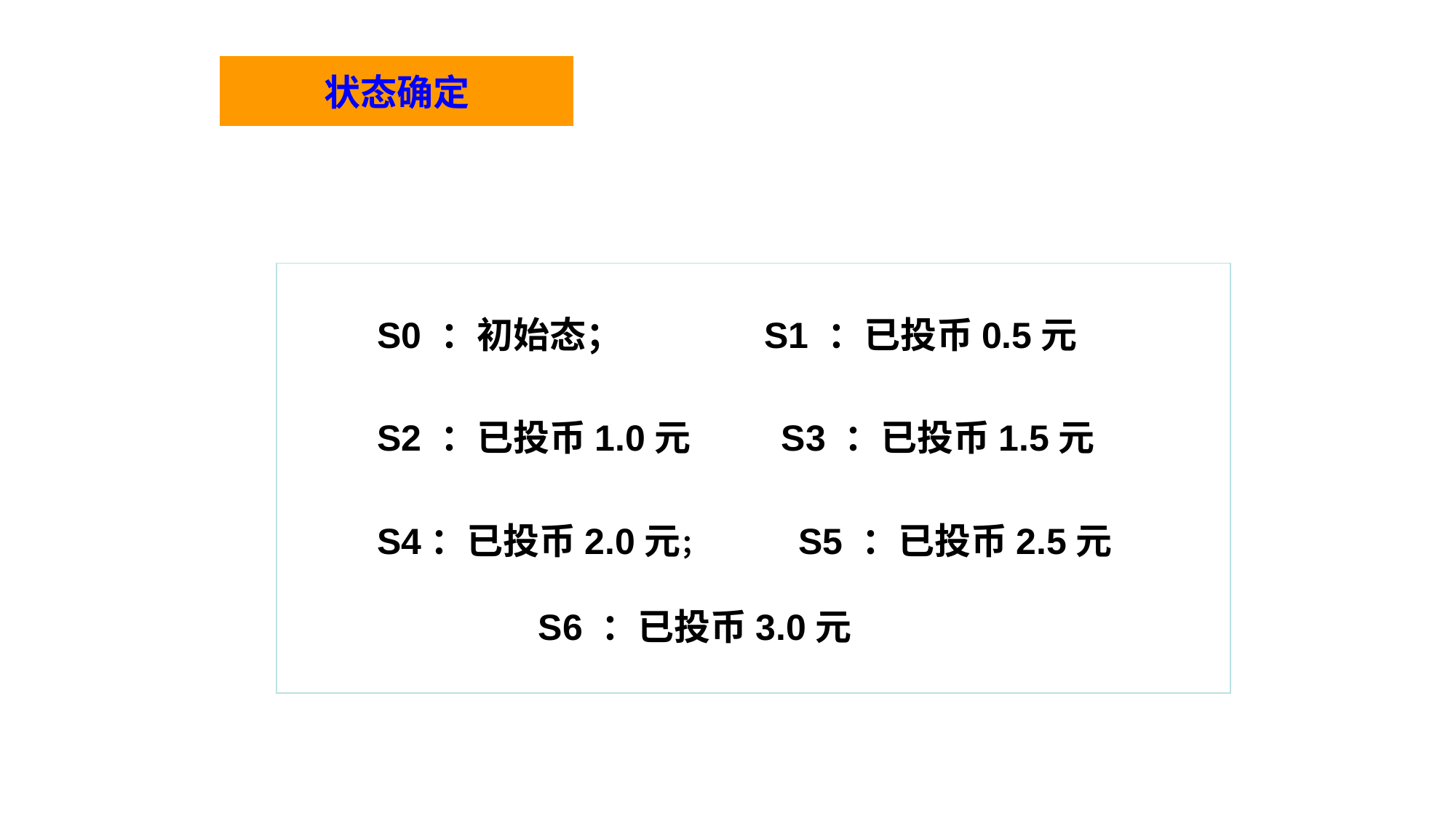

状态确定

S0 ：初始态；
S1 ：已投币0.5元

S2 ：已投币1.0元
S3 ：已投币1.5元

S4：已投币2.0元；
S5 ：已投币2.5元

S6 ：已投币3.0元